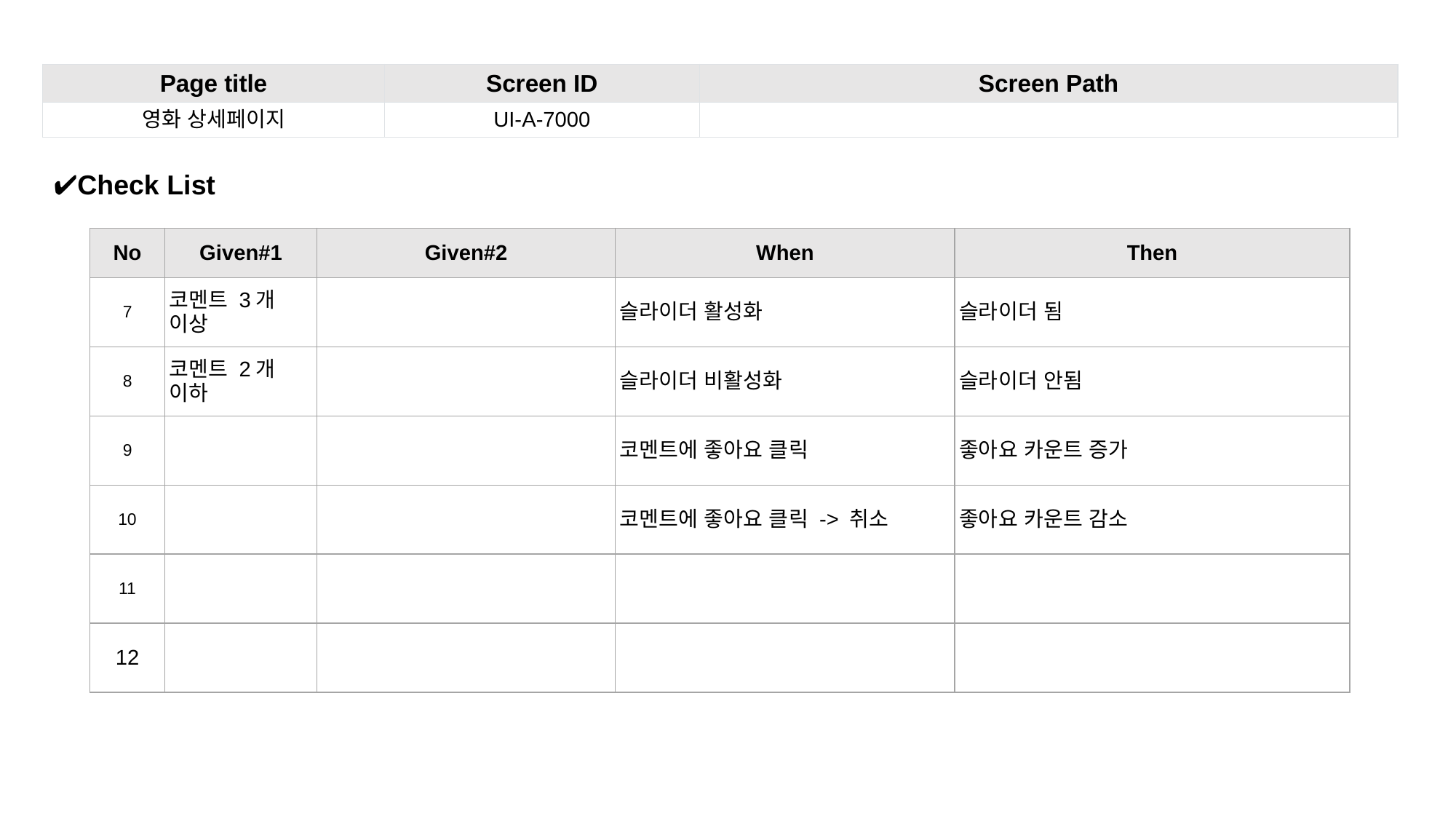

| Page title | Screen ID | Screen Path |
| --- | --- | --- |
| 영화 상세페이지 | UI-A-7000 |  |
✔Check List
| No | Given#1 | Given#2 | When | Then |
| --- | --- | --- | --- | --- |
| 7 | 코멘트 3개 이상 |  | 슬라이더 활성화 | 슬라이더 됨 |
| 8 | 코멘트 2개 이하 |  | 슬라이더 비활성화 | 슬라이더 안됨 |
| 9 |  |  | 코멘트에 좋아요 클릭 | 좋아요 카운트 증가 |
| 10 |  |  | 코멘트에 좋아요 클릭 -> 취소 | 좋아요 카운트 감소 |
| 11 |  |  |  |  |
| 12 |  |  |  |  |